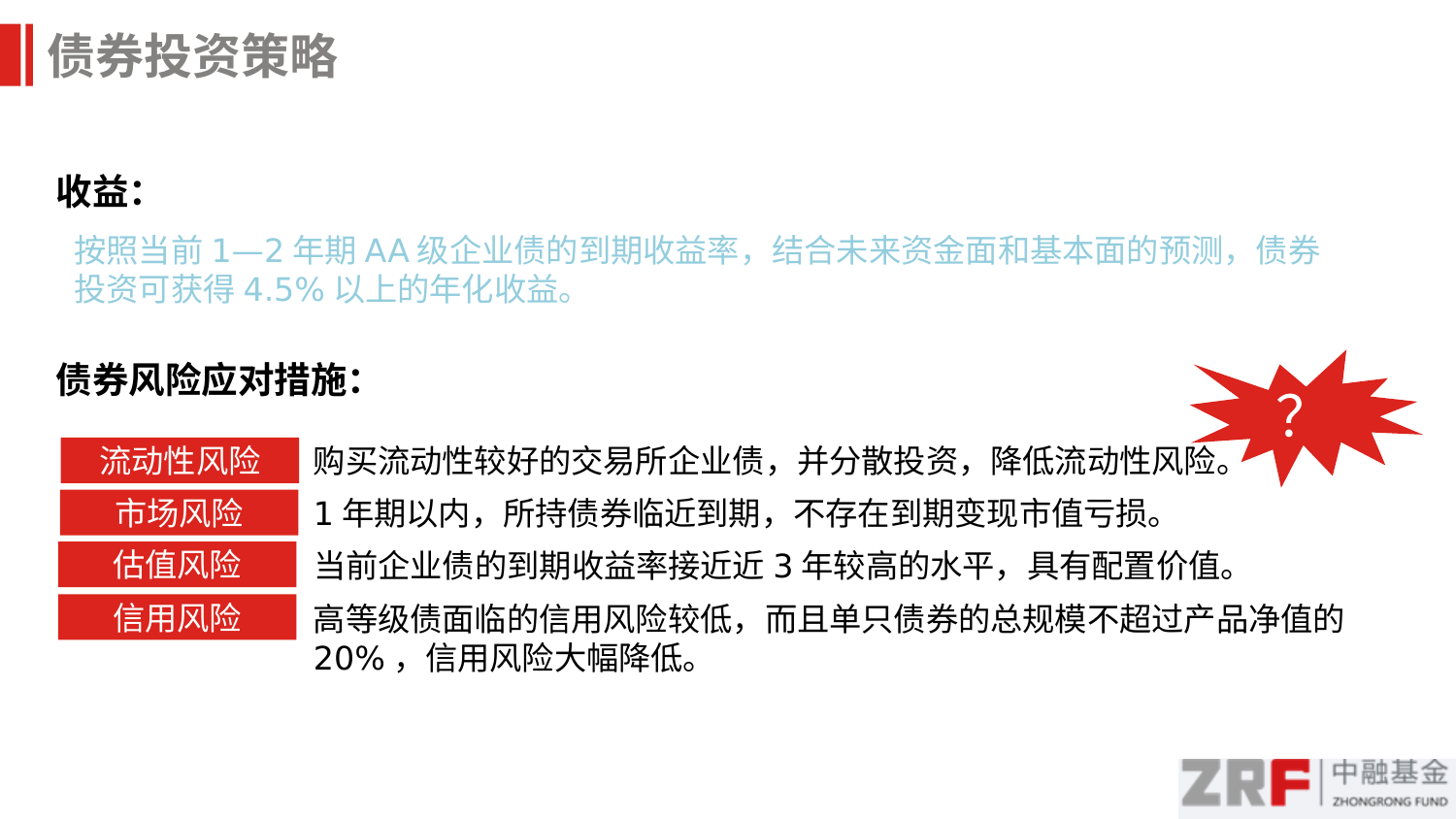

债券投资策略

收益：
按照当前1—2年期AA级企业债的到期收益率，结合未来资金面和基本面的预测，债券投资可获得4.5%以上的年化收益。
债券风险应对措施：
？
购买流动性较好的交易所企业债，并分散投资，降低流动性风险。
流动性风险
1年期以内，所持债券临近到期，不存在到期变现市值亏损。
市场风险
当前企业债的到期收益率接近近3年较高的水平，具有配置价值。
估值风险
高等级债面临的信用风险较低，而且单只债券的总规模不超过产品净值的20%，信用风险大幅降低。
信用风险